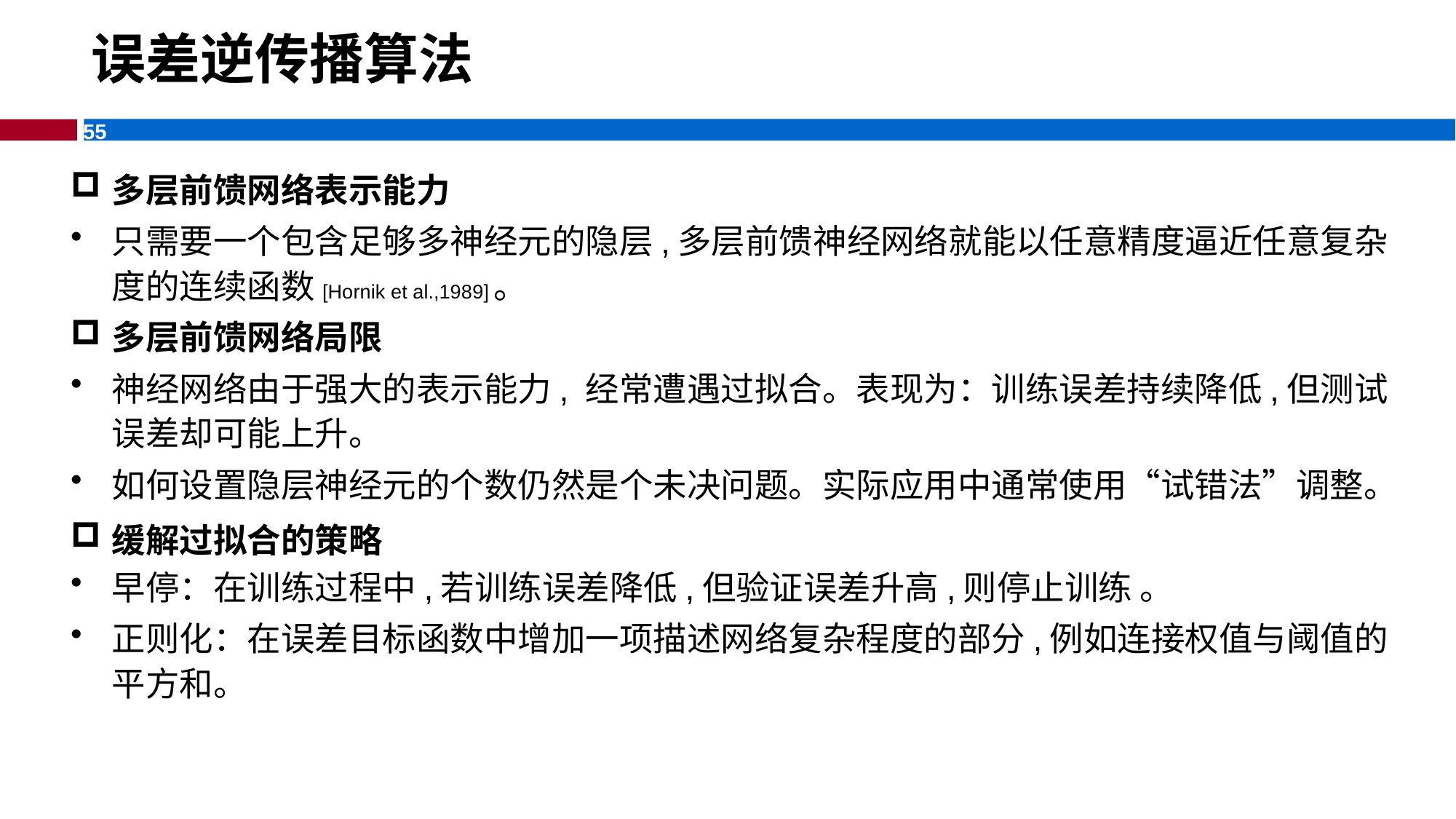

# 误差逆传播算法
多层前馈网络表示能力
只需要一个包含足够多神经元的隐层,多层前馈神经网络就能以任意精度逼近任意复杂度的连续函数[Hornik et al.,1989]。
多层前馈网络局限
神经网络由于强大的表示能力, 经常遭遇过拟合。表现为：训练误差持续降低,但测试误差却可能上升。
如何设置隐层神经元的个数仍然是个未决问题。实际应用中通常使用“试错法”调整。
缓解过拟合的策略
早停：在训练过程中,若训练误差降低,但验证误差升高,则停止训练 。
正则化：在误差目标函数中增加一项描述网络复杂程度的部分,例如连接权值与阈值的平方和。